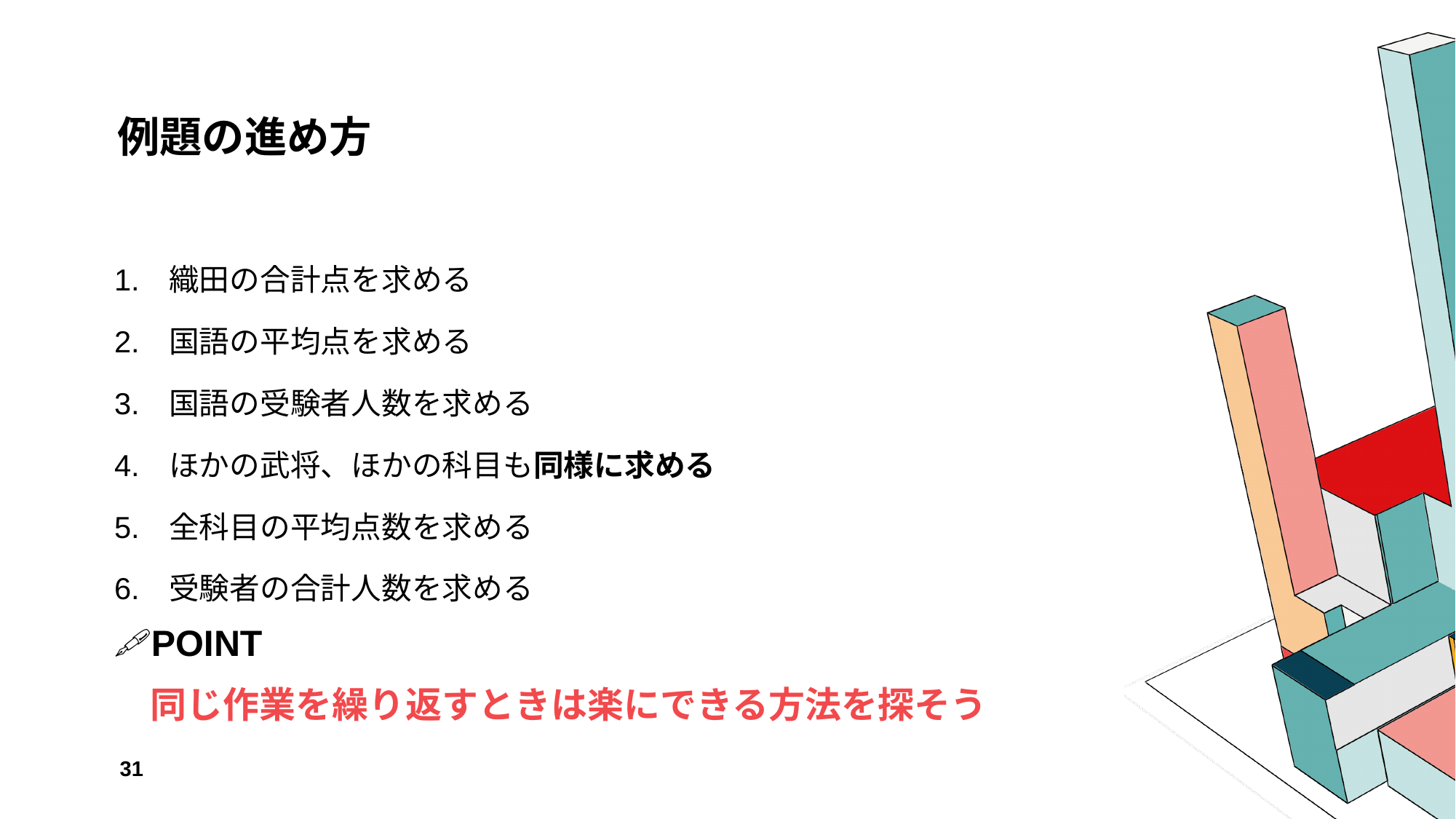

# 例題の進め方
織田の合計点を求める
国語の平均点を求める
国語の受験者人数を求める
ほかの武将、ほかの科目も同様に求める
全科目の平均点数を求める
受験者の合計人数を求める

🖋POINT
　同じ作業を繰り返すときは楽にできる方法を探そう

31